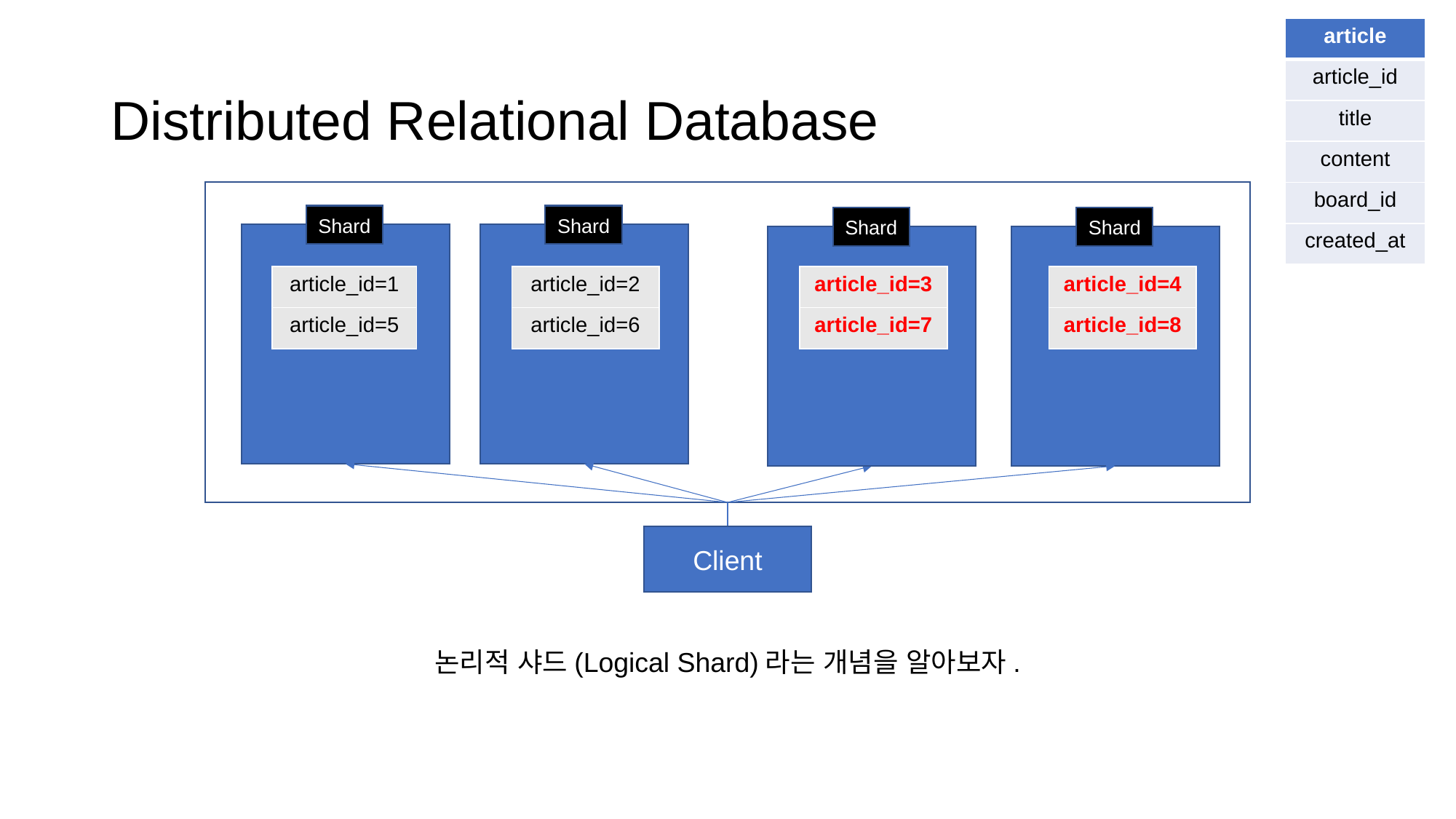

| article |
| --- |
| article\_id |
| title |
| content |
| board\_id |
| created\_at |
# Distributed Relational Database

Shard
Shard
Shard
Shard

| article\_id=1 |
| --- |
| article\_id=5 |
| article\_id=2 |
| --- |
| article\_id=6 |
| article\_id=3 |
| --- |
| article\_id=7 |
| article\_id=4 |
| --- |
| article\_id=8 |
Client
논리적 샤드(Logical Shard)라는 개념을 알아보자.